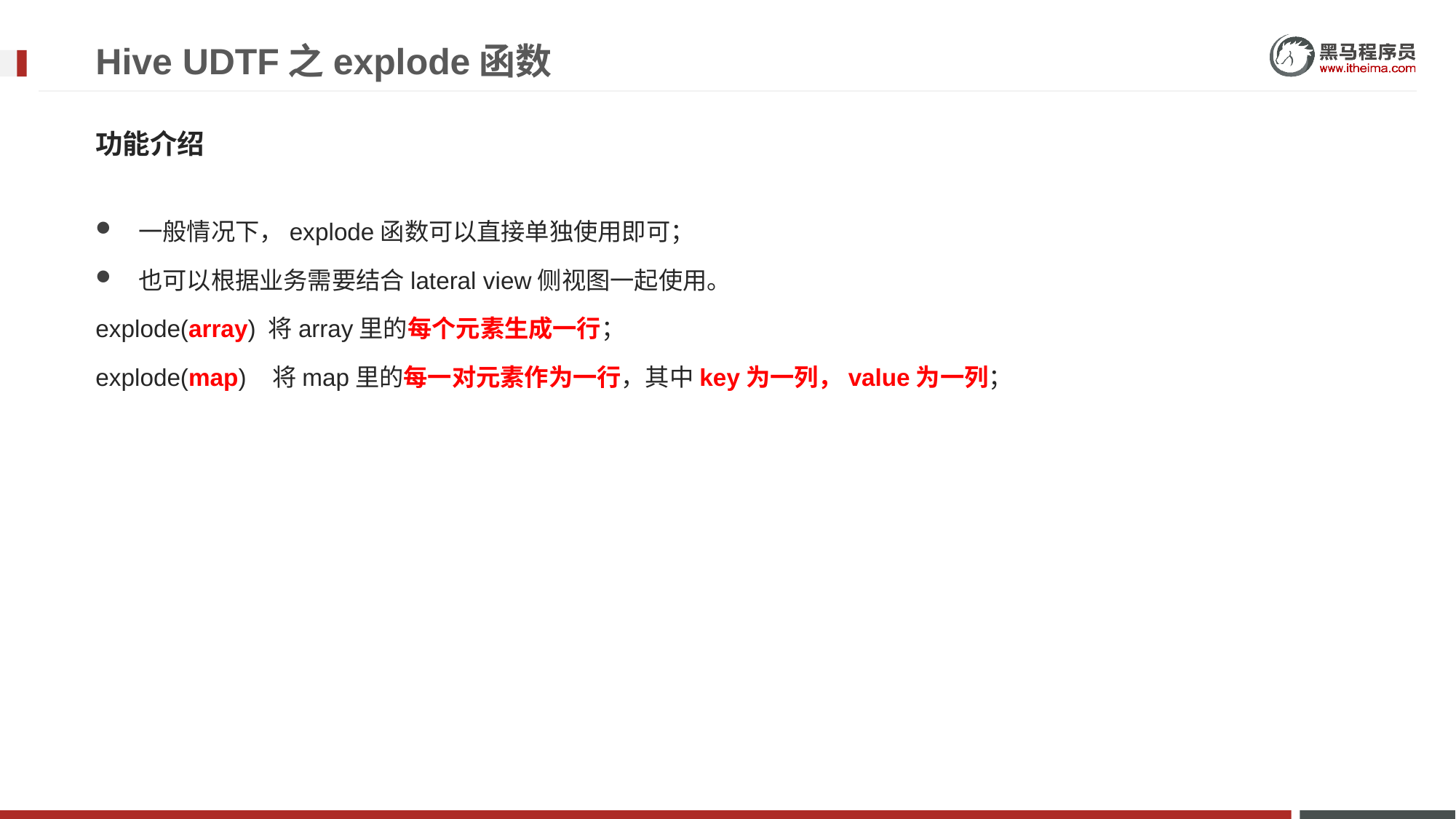

# Hive UDTF之explode函数
功能介绍
一般情况下，explode函数可以直接单独使用即可；
也可以根据业务需要结合lateral view侧视图一起使用。
explode(array) 将array里的每个元素生成一行；
explode(map)   将map里的每一对元素作为一行，其中key为一列，value为一列；